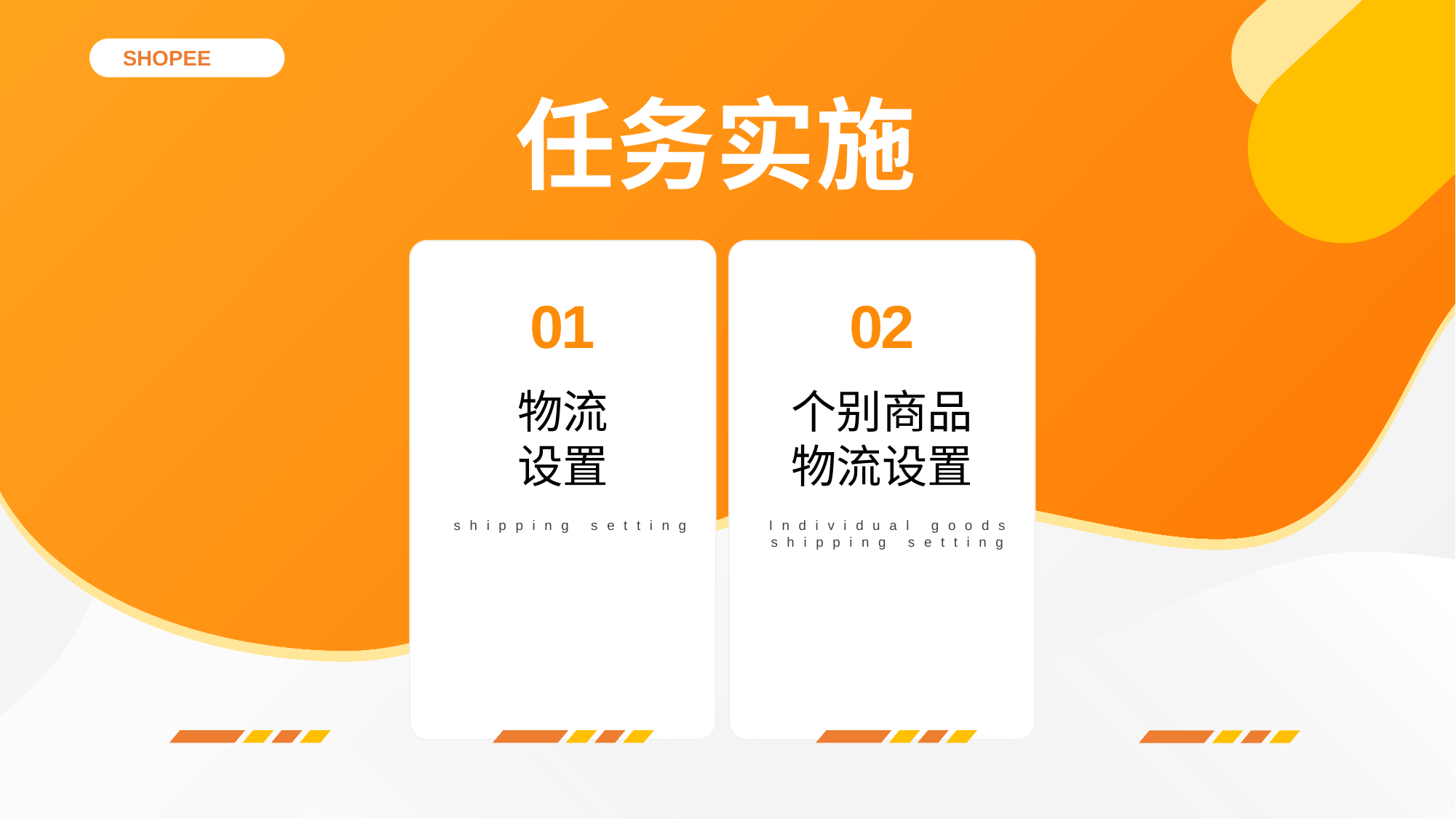

SHOPEE
任务实施

01
02
物流
设置
个别商品物流设置
shipping setting
Individual goods
shipping setting